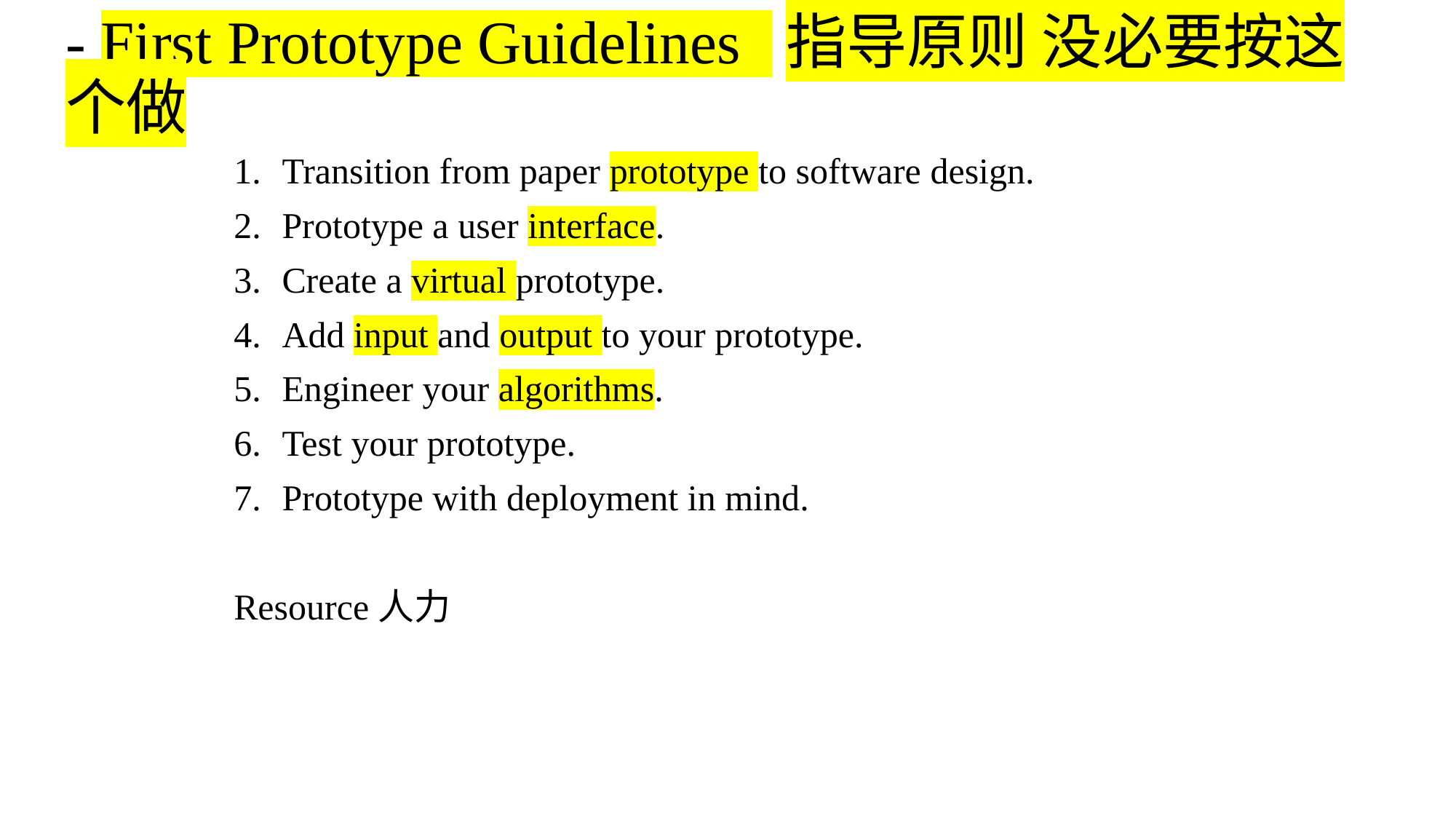

# - First Prototype Guidelines  指导原则 没必要按这个做
Transition from paper prototype to software design.
Prototype a user interface.
Create a virtual prototype.
Add input and output to your prototype.
Engineer your algorithms.
Test your prototype.
Prototype with deployment in mind.

Resource人力
26